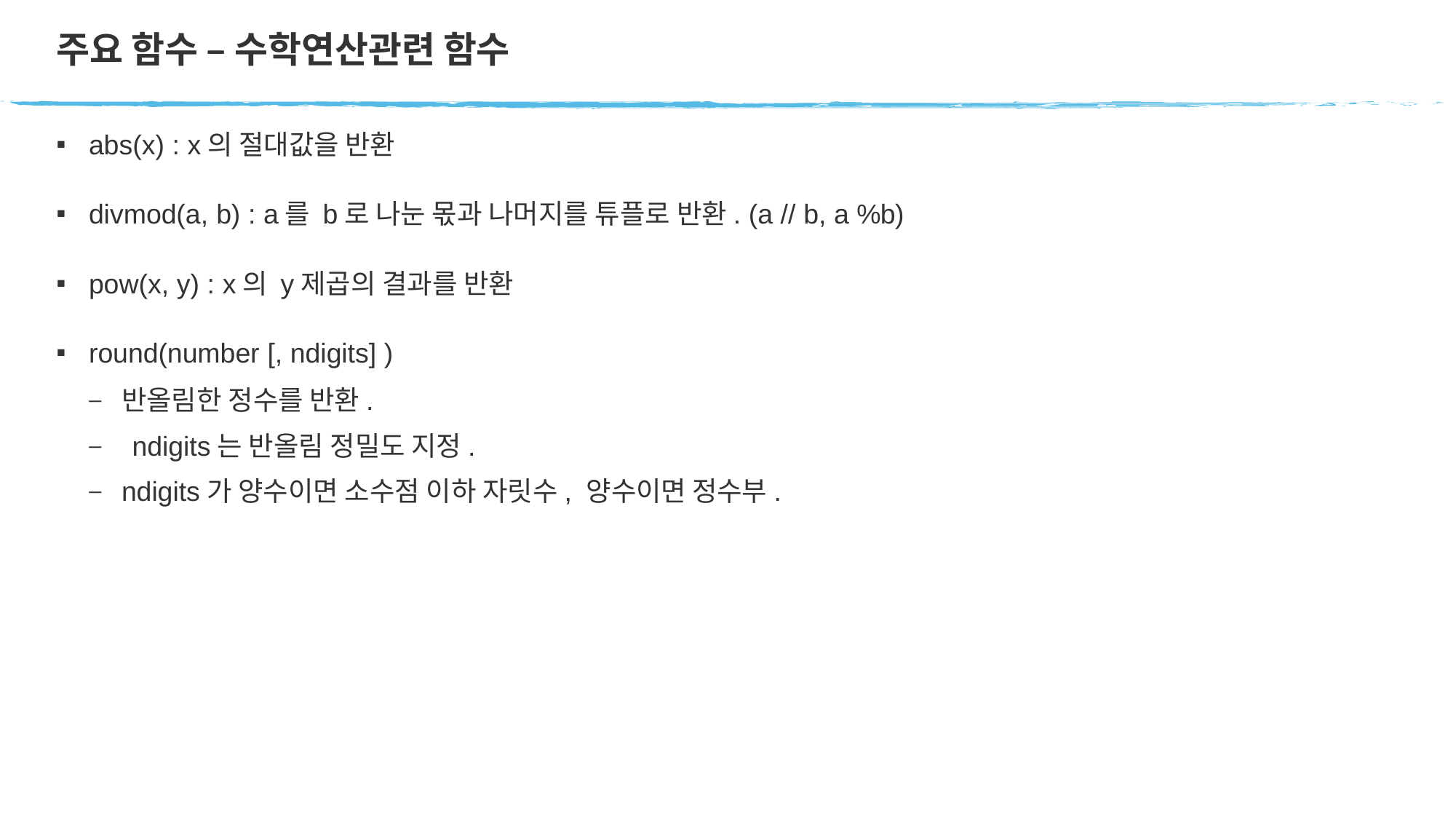

# 주요 함수 – 수학연산관련 함수
abs(x) : x의 절대값을 반환
divmod(a, b) : a를 b로 나눈 몫과 나머지를 튜플로 반환. (a // b, a %b)
pow(x, y) : x의 y제곱의 결과를 반환
round(number [, ndigits] )
반올림한 정수를 반환.
ndigits는 반올림 정밀도 지정.
ndigits가 양수이면 소수점 이하 자릿수, 양수이면 정수부.